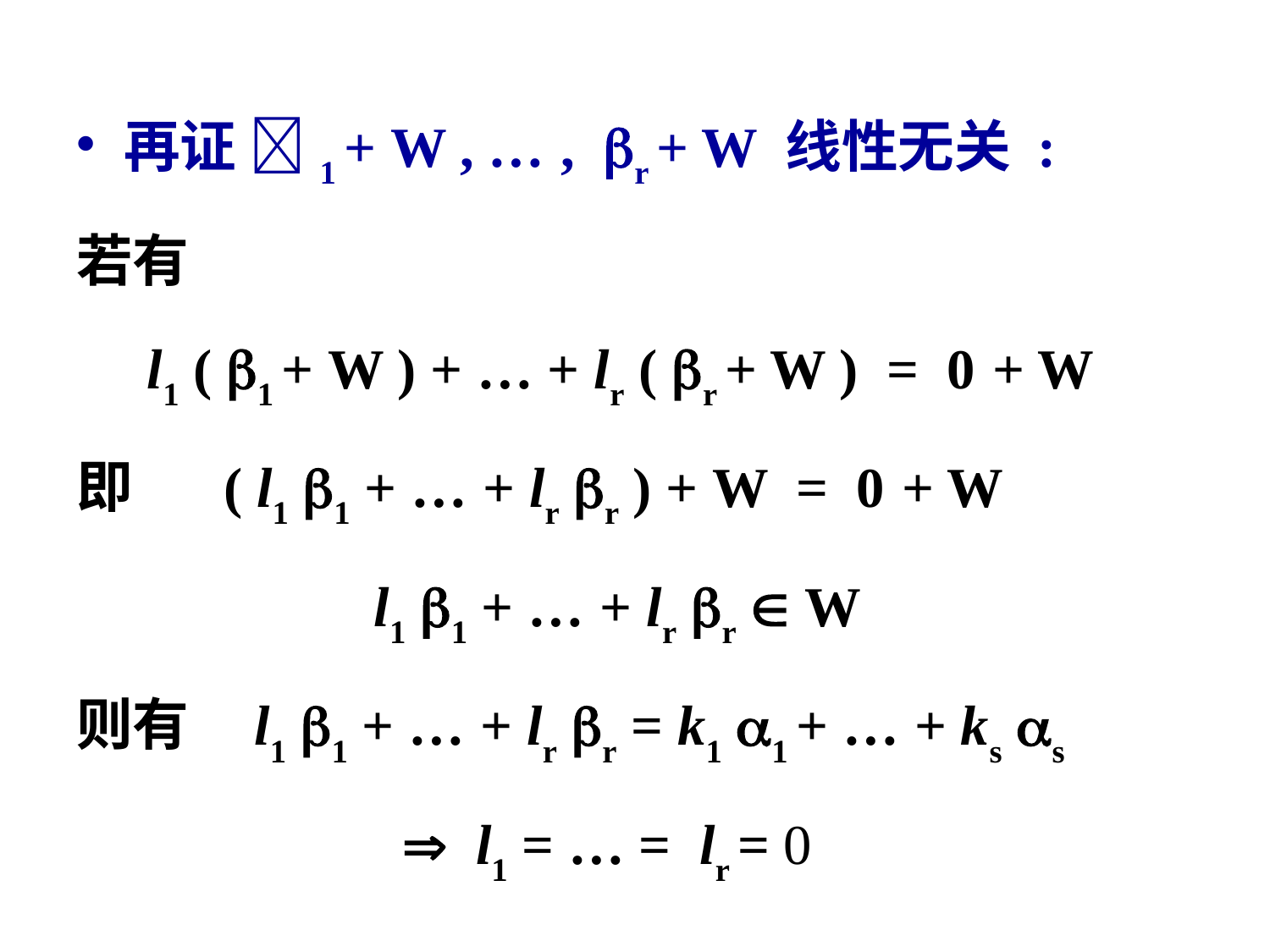

再证 β1 + W , … ,  βr + W 线性无关 :
若有
     l1 ( β1 + W ) + … + lr ( βr + W )  =  0  + W
即      ( l1 β1 + … + lr βr ) + W  =  0  + W
                     l1 β1 + … + lr βr ∈ W
则有    l1 β1 + … + lr βr = k1 α1 + … + ks αs
                       ⇒  l1 = … =  lr = 0